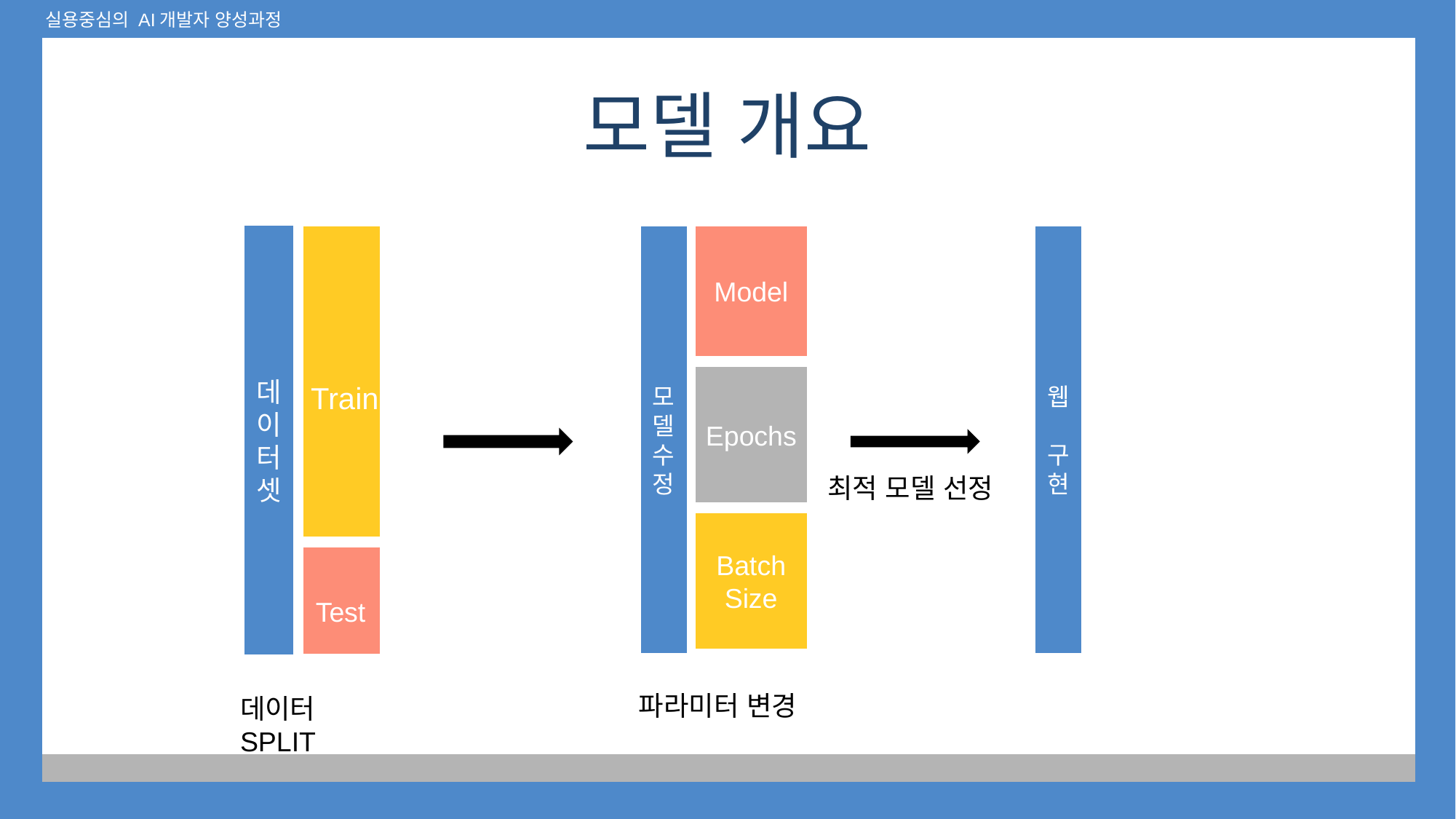

# 모델 개요
모델 수정
Model
Epochs
Batch
Size
웹
 구현
데이터셋

Train

최적 모델 선정
Test
파라미터 변경
데이터 SPLIT